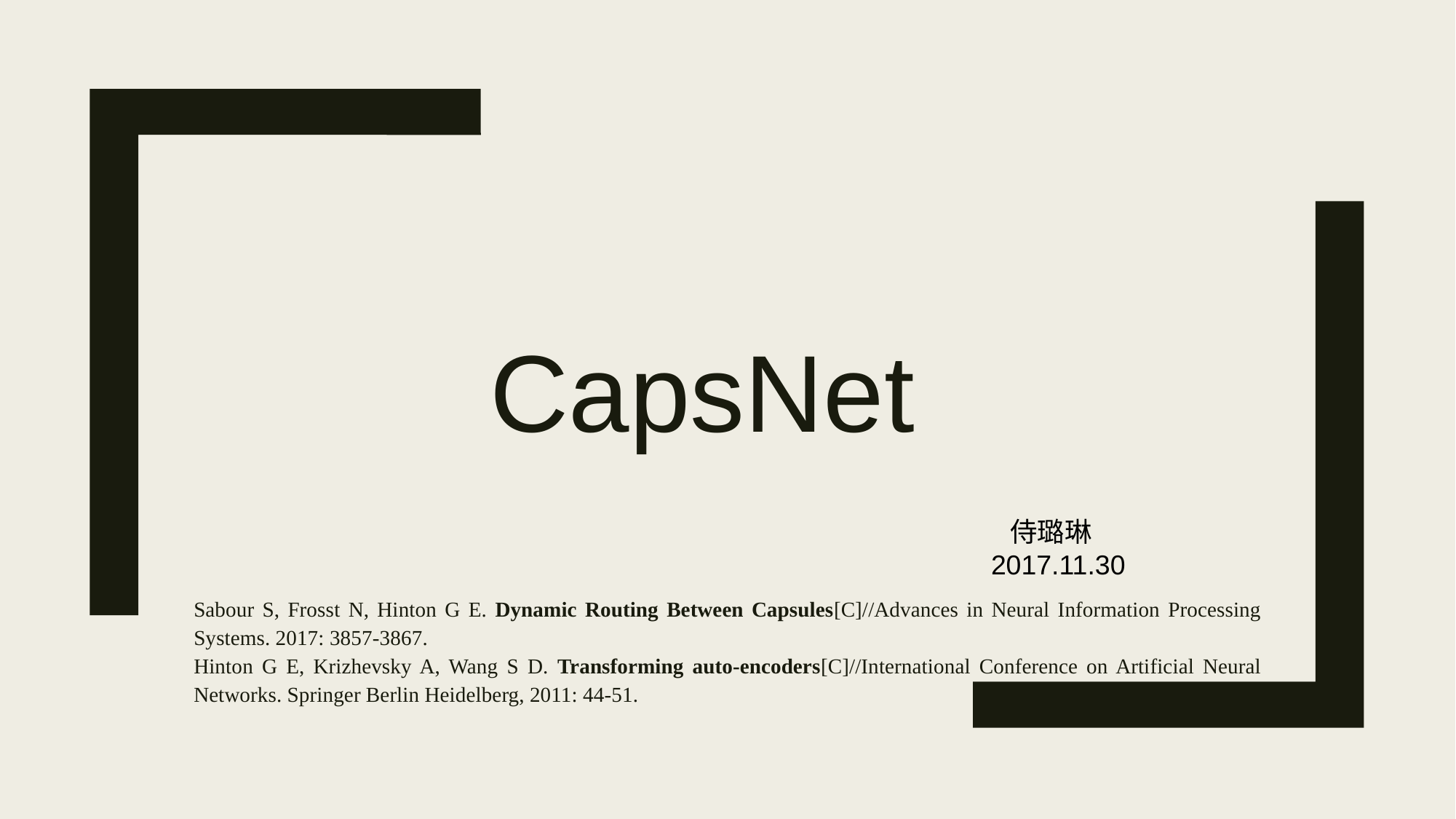

# Capsnet
  侍璐琳
2017.11.30
Sabour S, Frosst N, Hinton G E. Dynamic Routing Between Capsules[C]//Advances in Neural Information Processing Systems. 2017: 3857-3867.
Hinton G E, Krizhevsky A, Wang S D. Transforming auto-encoders[C]//International Conference on Artificial Neural Networks. Springer Berlin Heidelberg, 2011: 44-51.